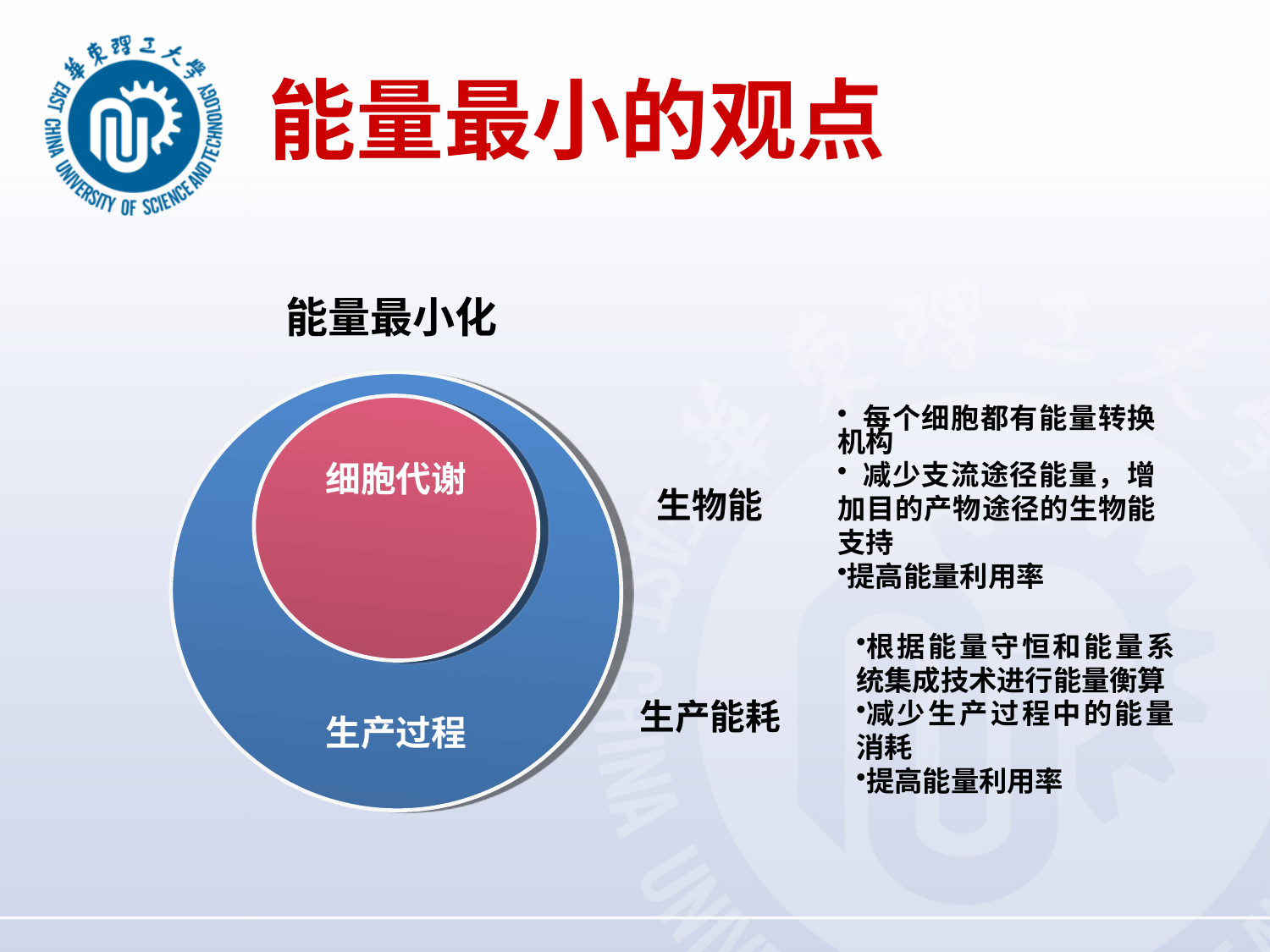

# 能量最小的观点
能量最小化

细胞代谢
生产过程
 每个细胞都有能量转换机构
 减少支流途径能量，增加目的产物途径的生物能支持
提高能量利用率
生物能
根据能量守恒和能量系统集成技术进行能量衡算
减少生产过程中的能量消耗
提高能量利用率
生产能耗